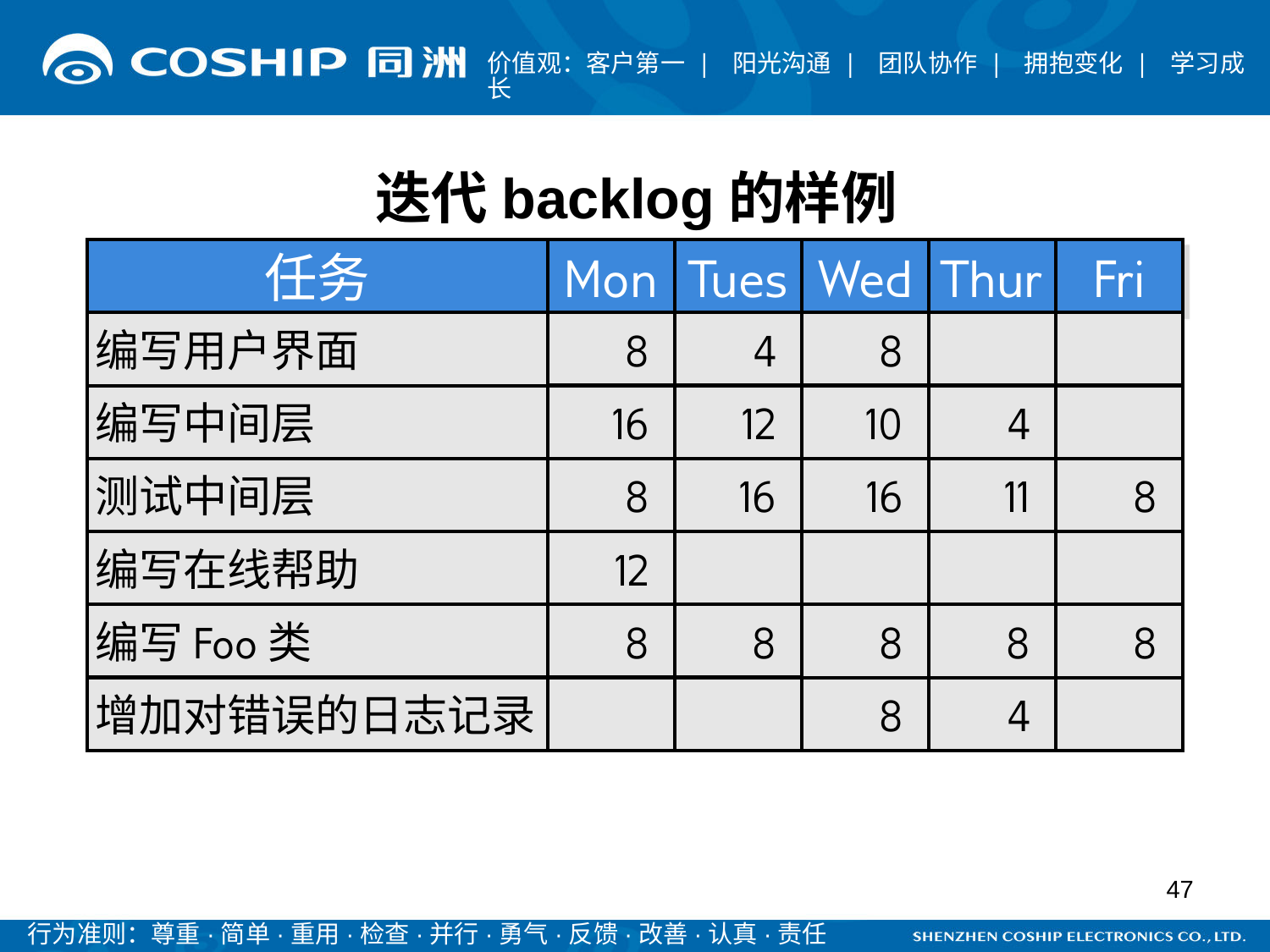

迭代backlog的样例
任务
Mon
Tues
Wed
Thur
Fri
编写用户界面
8
10
16

8
增加对错误的日志记录

8
8
16
8
12
8
4
12
16

8

4
11

8
4

8

8

编写中间层
测试中间层
编写在线帮助
编写Foo类
47